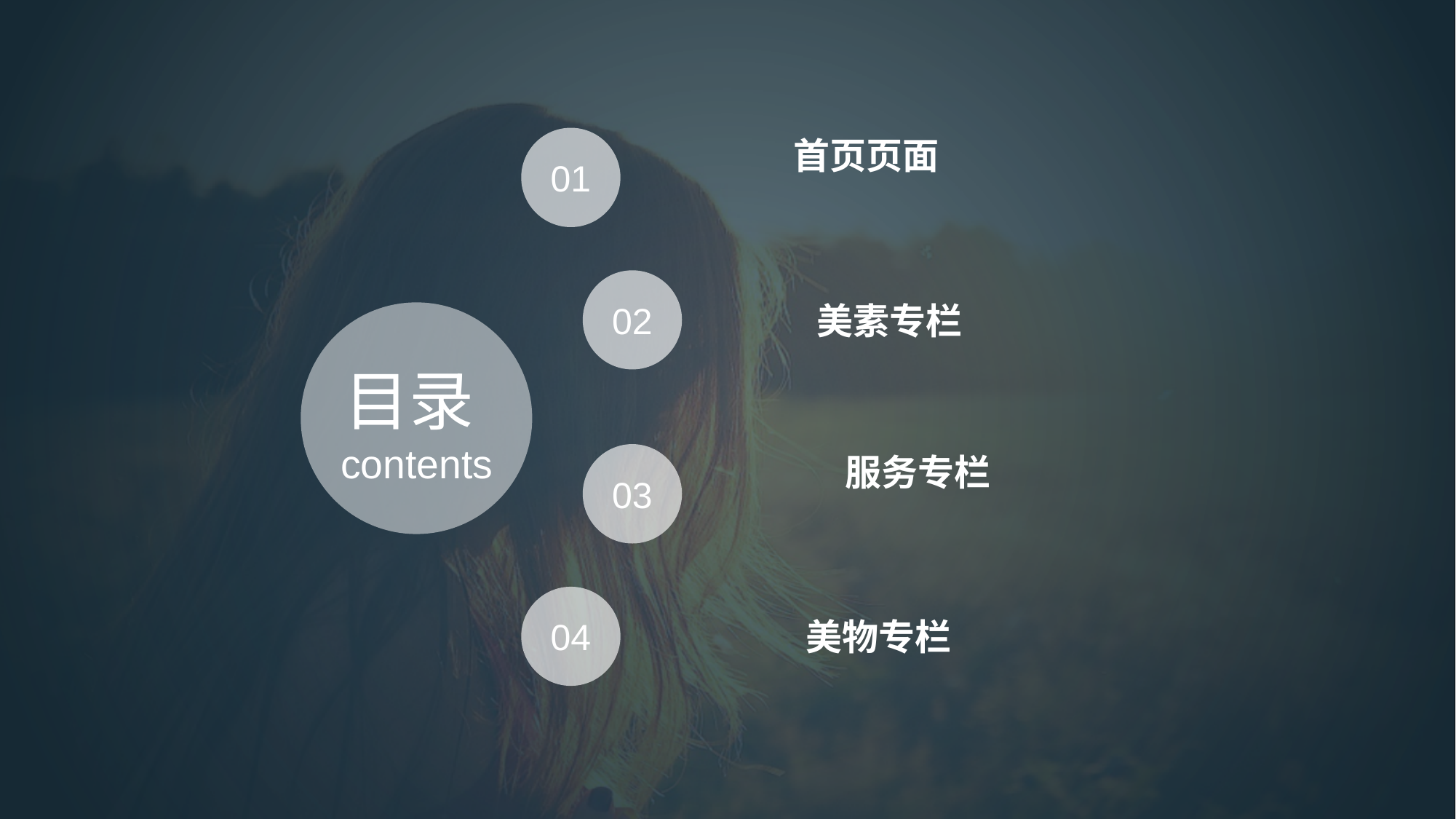

01
首页页面
02
美素专栏

目录contents
服务专栏
03
04
美物专栏